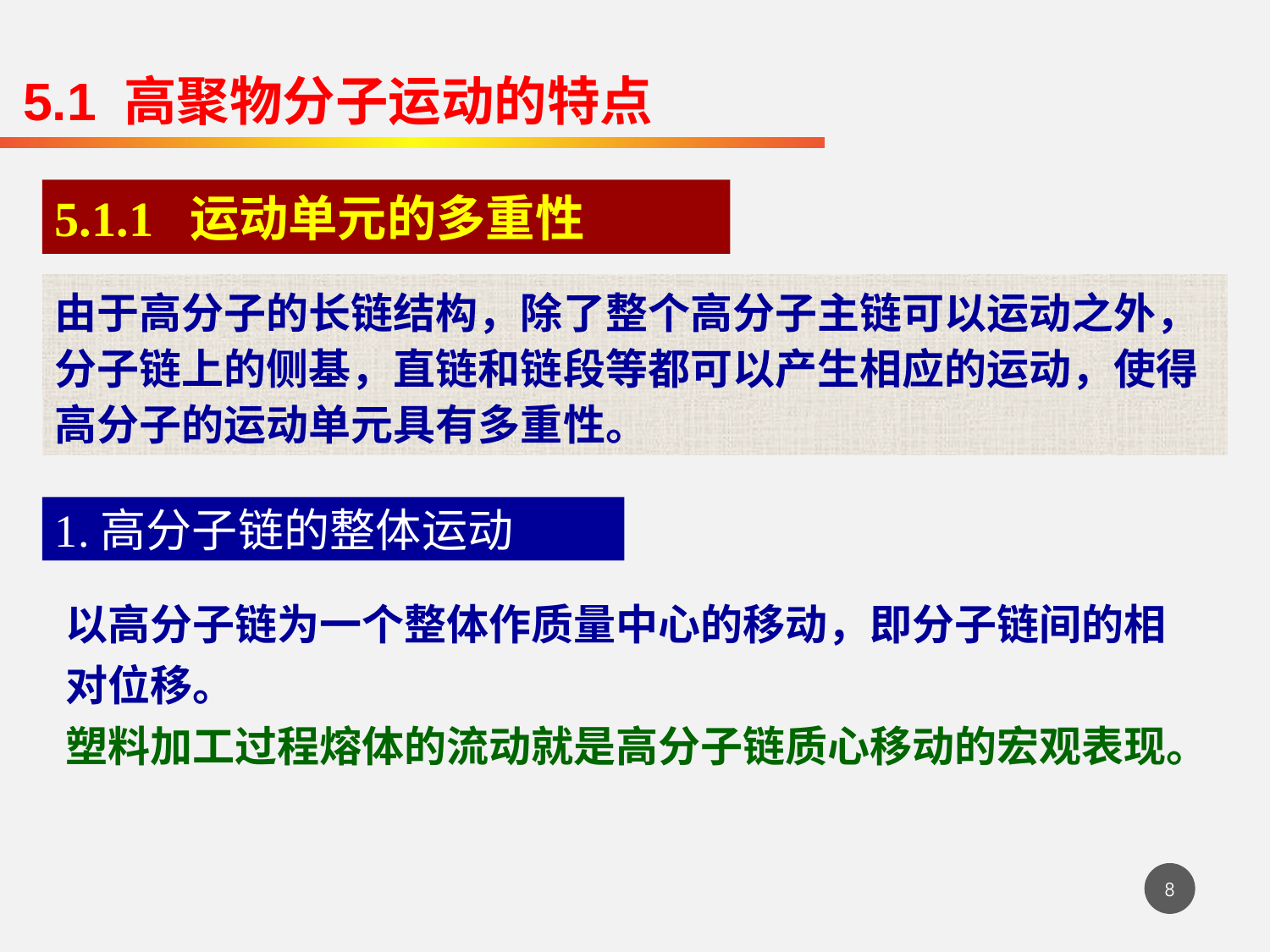

5.1 高聚物分子运动的特点
5.1.1  运动单元的多重性
由于高分子的长链结构，除了整个高分子主链可以运动之外，分子链上的侧基，直链和链段等都可以产生相应的运动，使得高分子的运动单元具有多重性。
1.高分子链的整体运动
以高分子链为一个整体作质量中心的移动，即分子链间的相对位移。
塑料加工过程熔体的流动就是高分子链质心移动的宏观表现。
8